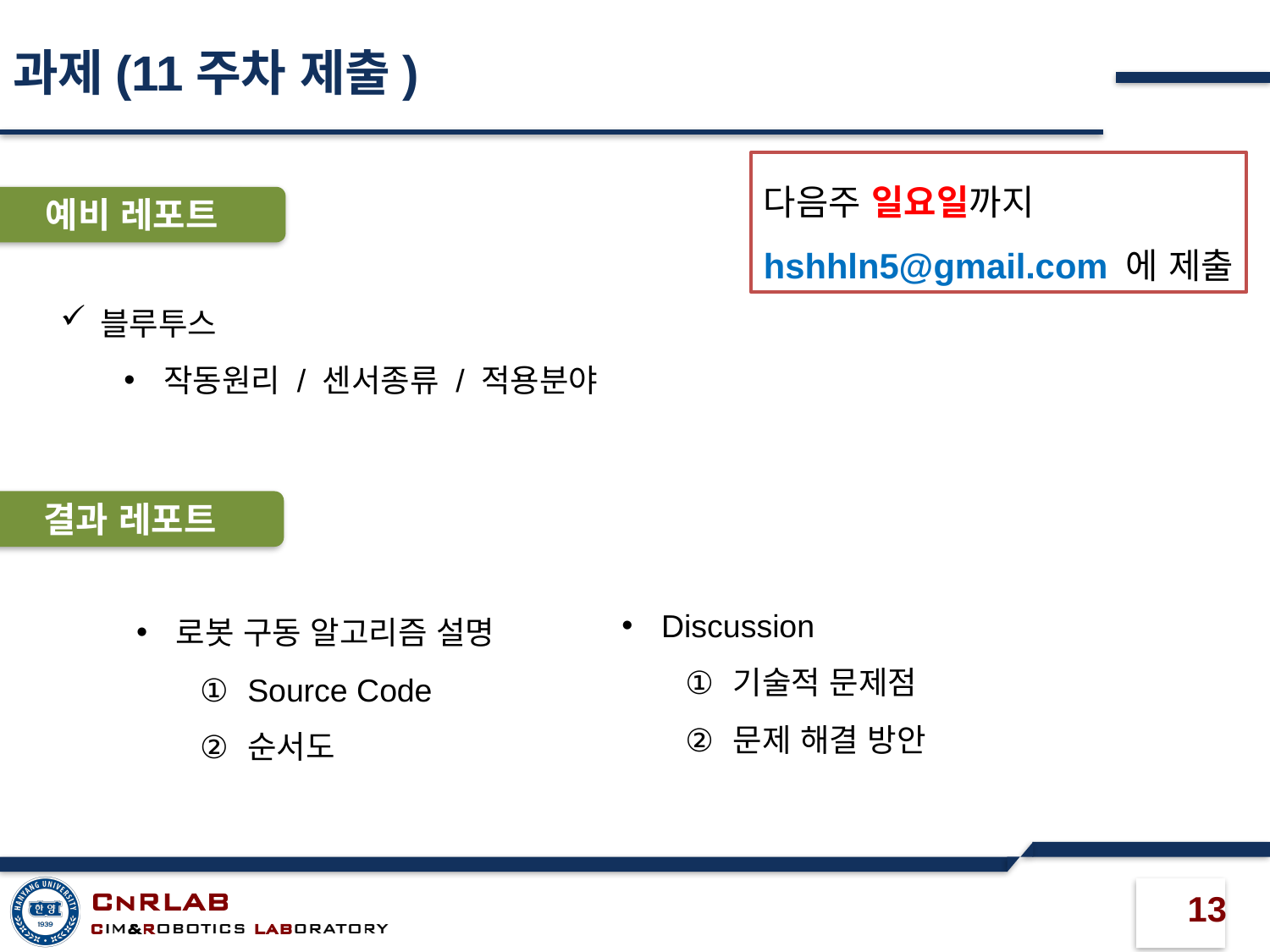

# 과제(11주차 제출)
다음주 일요일까지
hshhln5@gmail.com 에 제출

예비 레포트
블루투스
작동원리 / 센서종류 / 적용분야

결과 레포트
Discussion
기술적 문제점
문제 해결 방안
로봇 구동 알고리즘 설명
Source Code
순서도
13